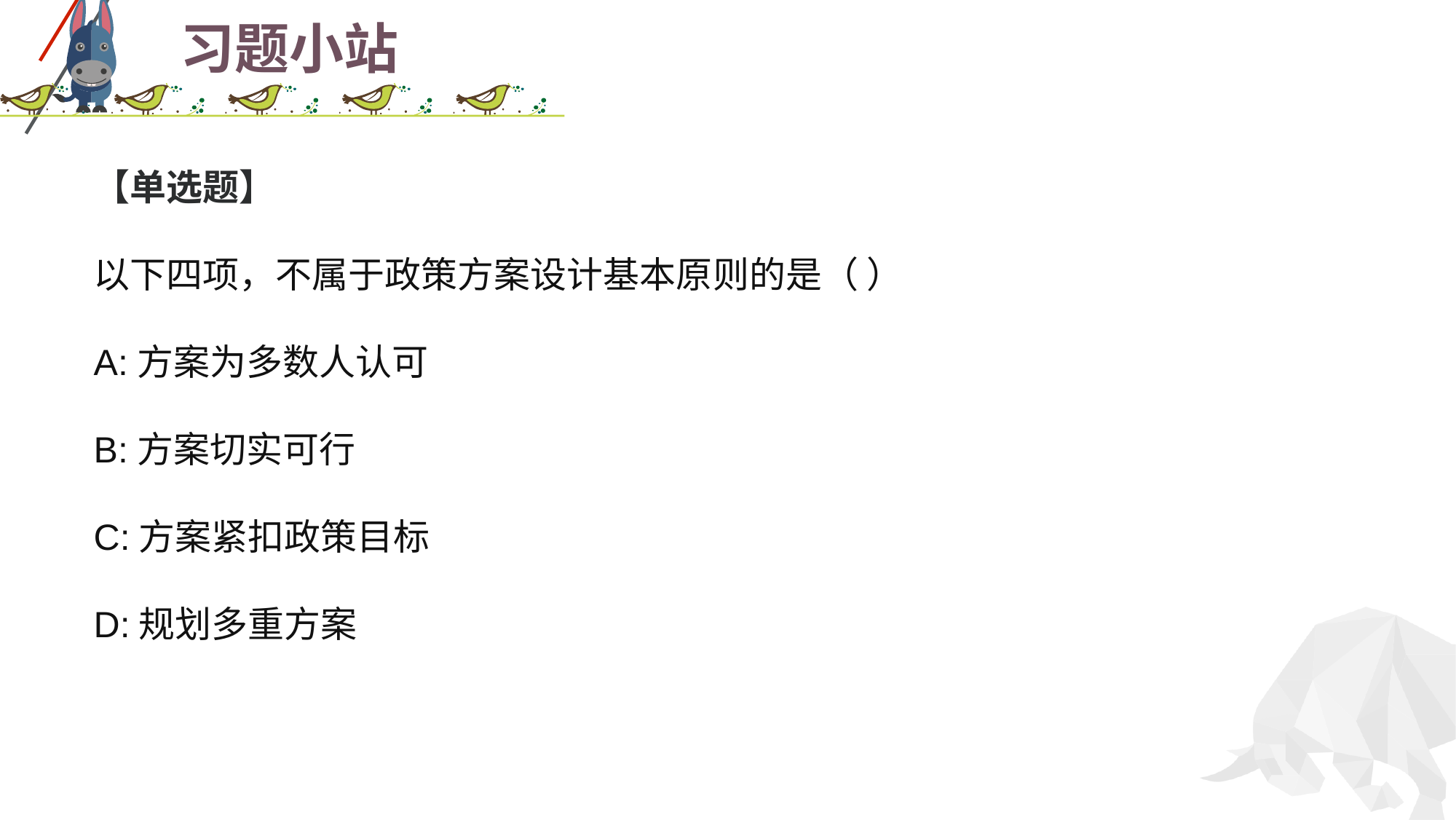

# 习题小站

【单选题】
以下四项，不属于政策方案设计基本原则的是（ ）
A:方案为多数人认可
B:方案切实可行
C:方案紧扣政策目标
D:规划多重方案